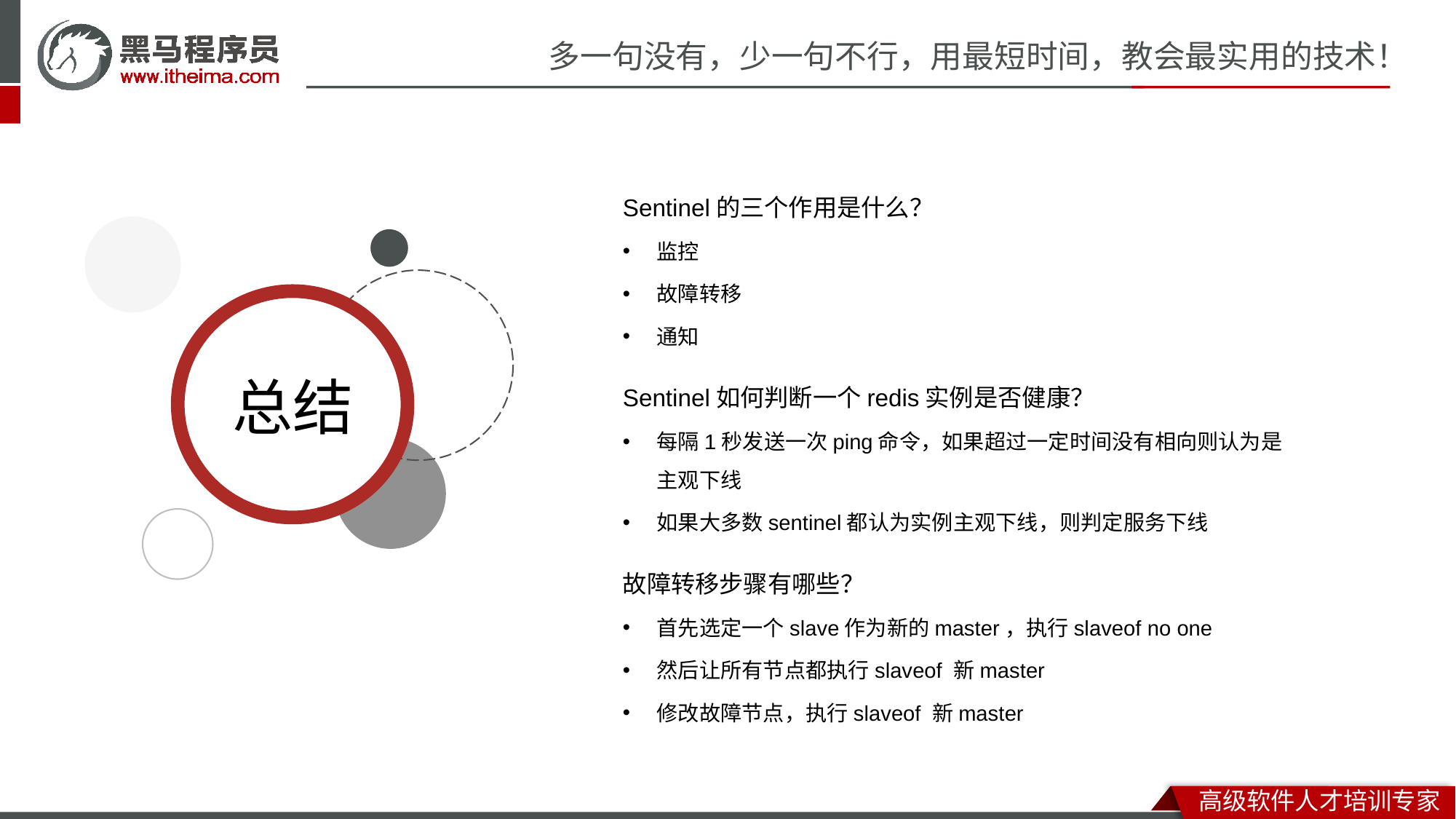

Sentinel的三个作用是什么？
监控
故障转移
通知
Sentinel如何判断一个redis实例是否健康？
每隔1秒发送一次ping命令，如果超过一定时间没有相向则认为是主观下线
如果大多数sentinel都认为实例主观下线，则判定服务下线
故障转移步骤有哪些？
首先选定一个slave作为新的master，执行slaveof no one
然后让所有节点都执行slaveof 新master
修改故障节点，执行slaveof 新master